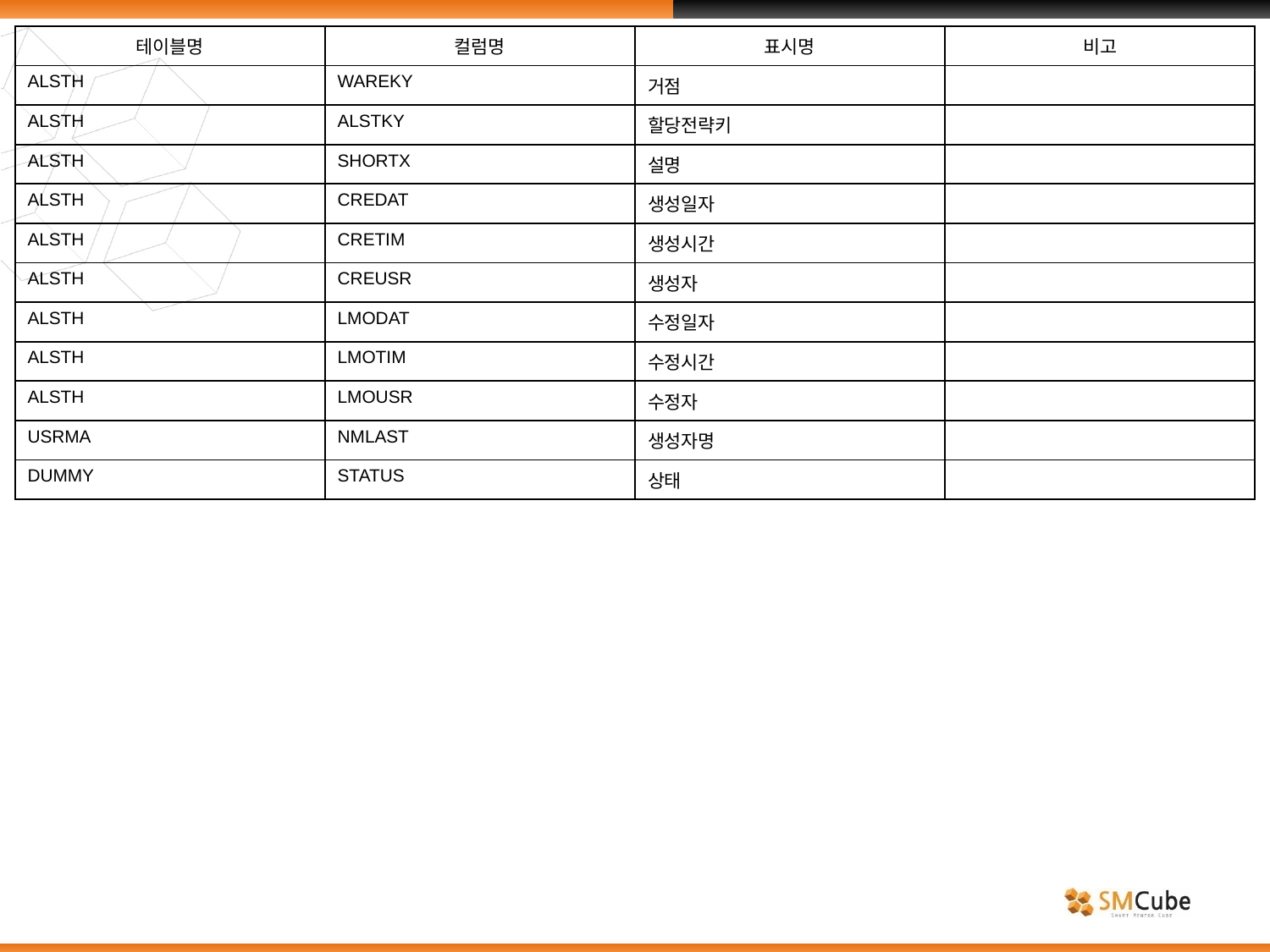

| 테이블명 | 컬럼명 | 표시명 | 비고 |
| --- | --- | --- | --- |
| ALSTH | WAREKY | 거점 |  |
| ALSTH | ALSTKY | 할당전략키 |  |
| ALSTH | SHORTX | 설명 |  |
| ALSTH | CREDAT | 생성일자 |  |
| ALSTH | CRETIM | 생성시간 |  |
| ALSTH | CREUSR | 생성자 |  |
| ALSTH | LMODAT | 수정일자 |  |
| ALSTH | LMOTIM | 수정시간 |  |
| ALSTH | LMOUSR | 수정자 |  |
| USRMA | NMLAST | 생성자명 |  |
| DUMMY | STATUS | 상태 |  |